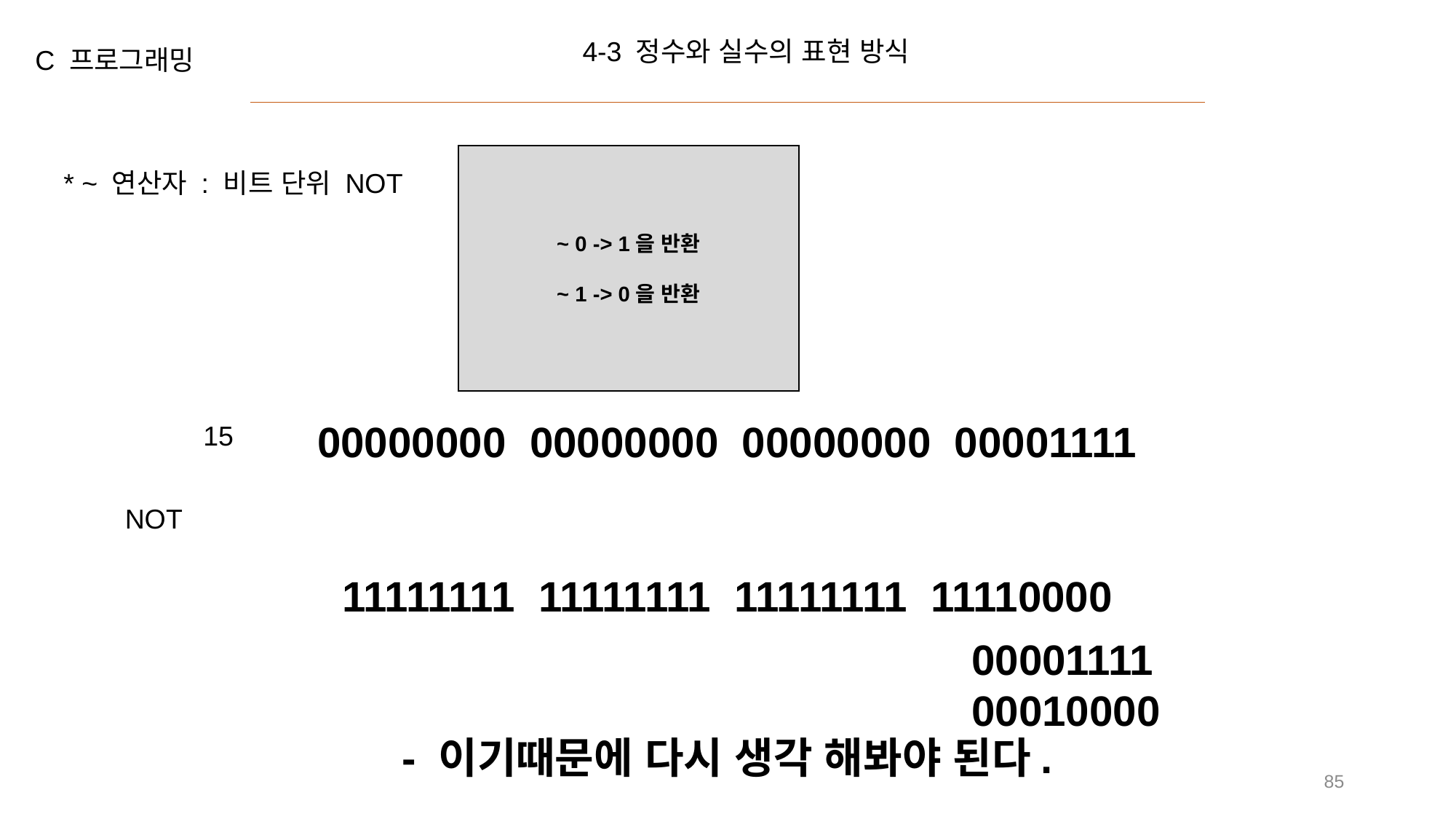

4-3 정수와 실수의 표현 방식
C 프로그래밍
~ 0 -> 1을 반환

~ 1 -> 0을 반환
* ~ 연산자 : 비트 단위 NOT
00000000  00000000  00000000  00001111
15
NOT
11111111  11111111  11111111  11110000
00001111
00010000
- 이기때문에 다시 생각 해봐야 된다.
85